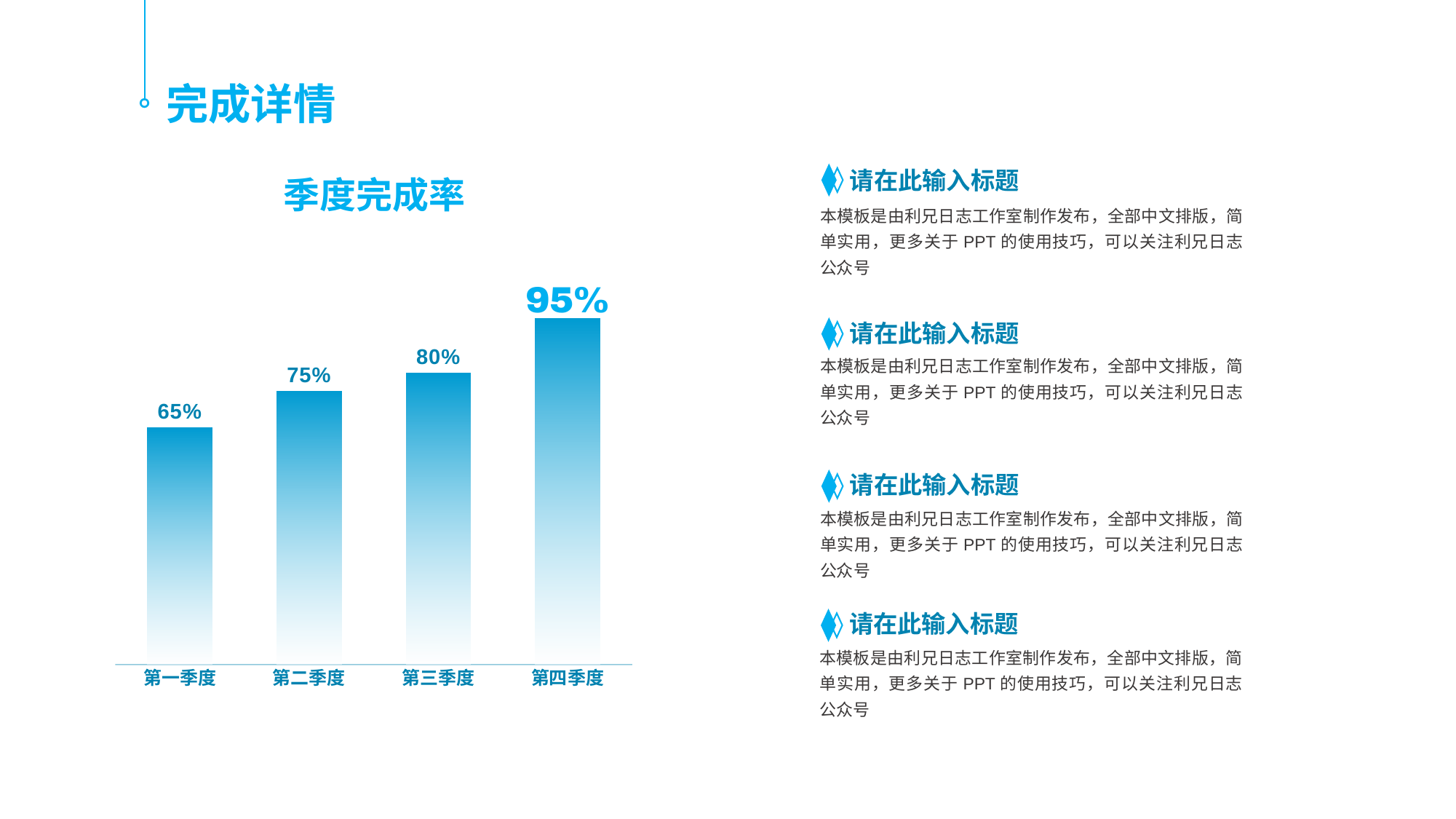

完成详情

请在此输入标题

季度完成率

本模板是由利兄日志工作室制作发布，全部中文排版，简单实用，更多关于PPT的使用技巧，可以关注利兄日志公众号

### Chart

| Category | 系列 1 |
|---|---|
| 第一季度 | 0.65 |
| 第二季度 | 0.75 |
| 第三季度 | 0.8 |
| 第四季度 | 0.95 |
请在此输入标题

本模板是由利兄日志工作室制作发布，全部中文排版，简单实用，更多关于PPT的使用技巧，可以关注利兄日志公众号
请在此输入标题

本模板是由利兄日志工作室制作发布，全部中文排版，简单实用，更多关于PPT的使用技巧，可以关注利兄日志公众号
请在此输入标题

本模板是由利兄日志工作室制作发布，全部中文排版，简单实用，更多关于PPT的使用技巧，可以关注利兄日志公众号